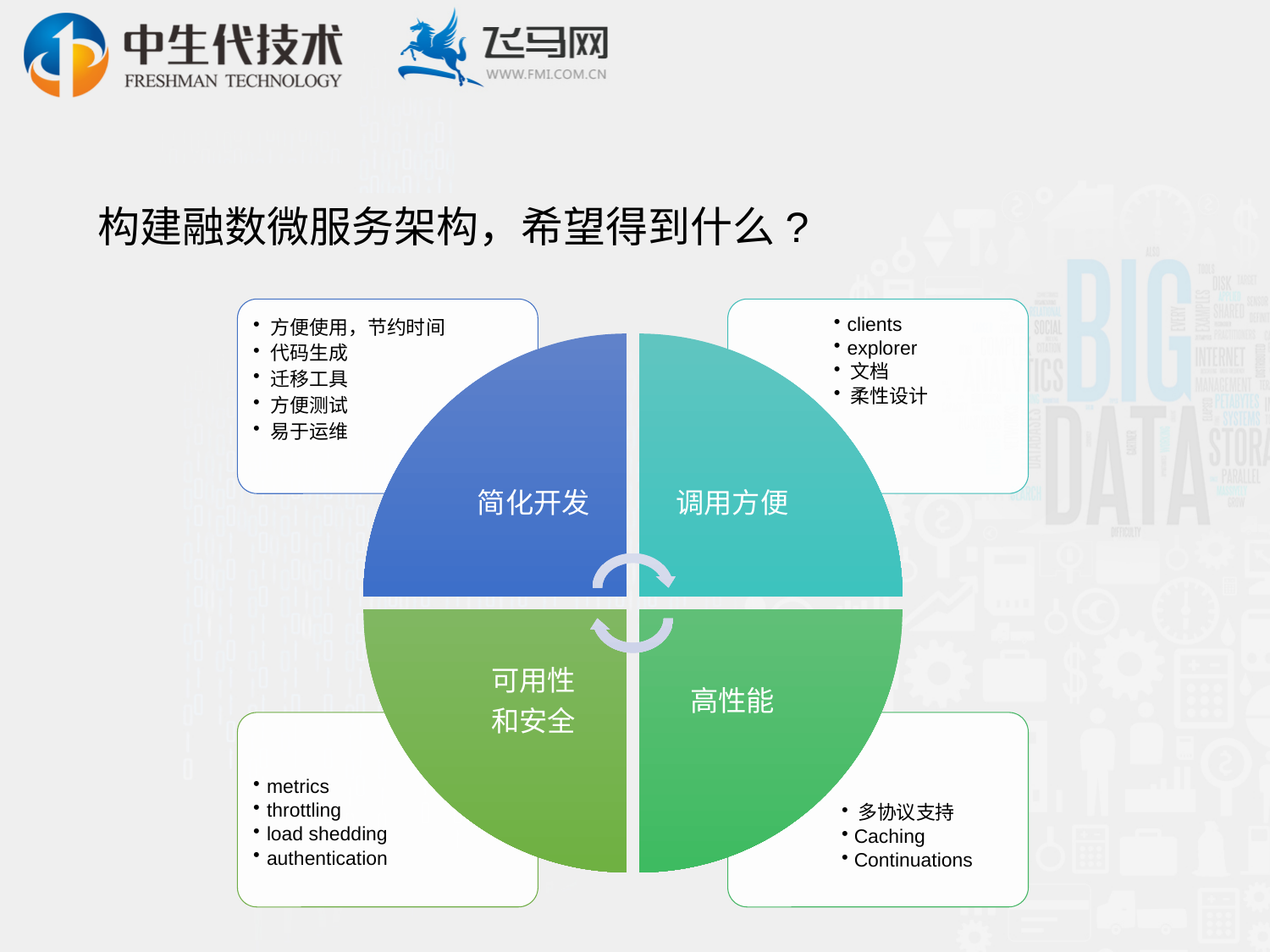

# 构建融数微服务架构，希望得到什么?

 多协议支持
 Caching
 Continuations

 metrics
 throttling
 load shedding
 authentication
 clients
 explorer
 文档
 柔性设计
 方便使用，节约时间
 代码生成
 迁移工具
 方便测试
 易于运维
简化开发
调用方便
高性能
可用性
和安全